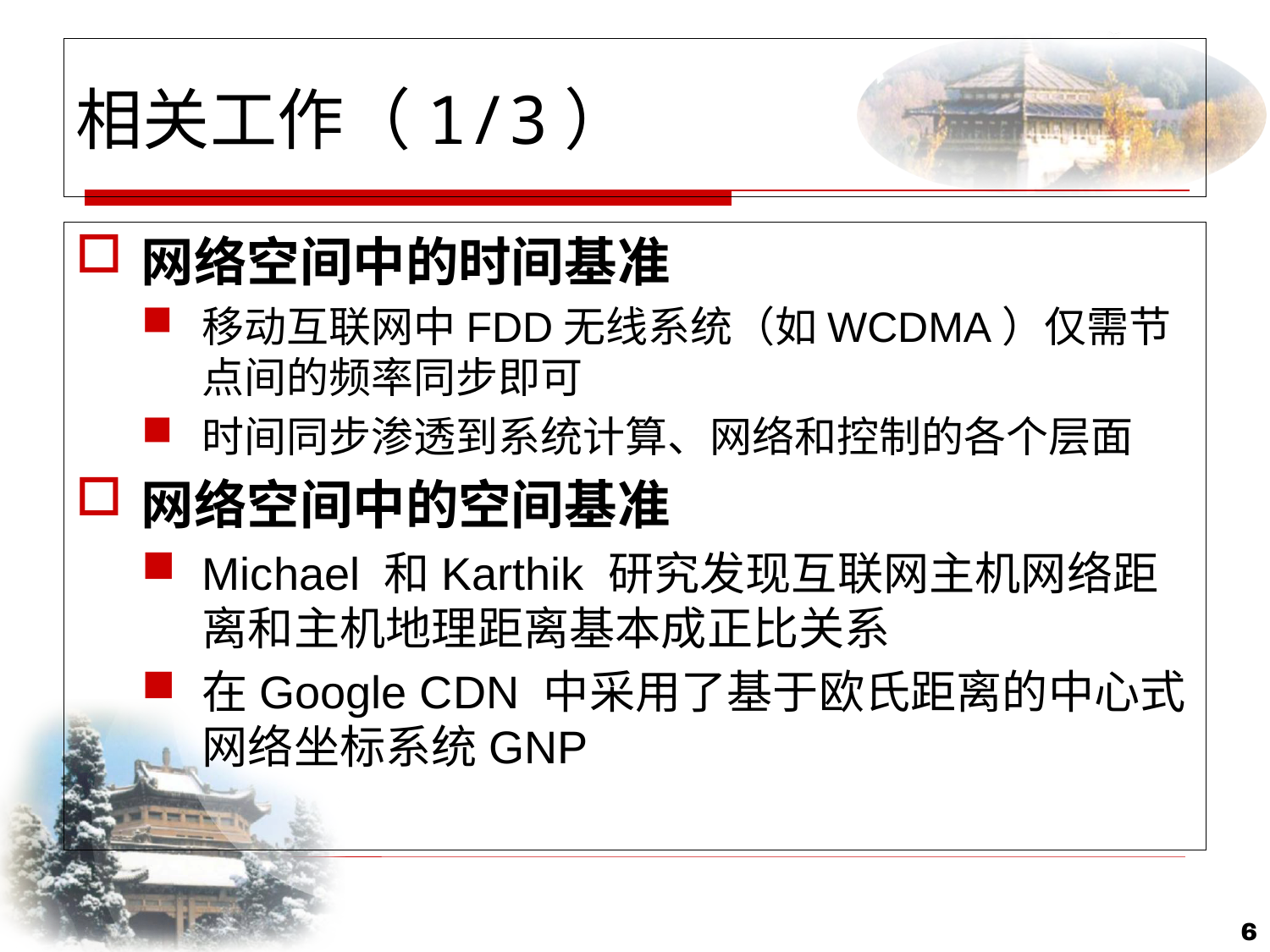

相关工作（1/3）
网络空间中的时间基准
移动互联网中FDD无线系统（如WCDMA）仅需节点间的频率同步即可
时间同步渗透到系统计算、网络和控制的各个层面
网络空间中的空间基准
Michael 和Karthik 研究发现互联网主机网络距离和主机地理距离基本成正比关系
在Google CDN 中采用了基于欧氏距离的中心式网络坐标系统GNP
6